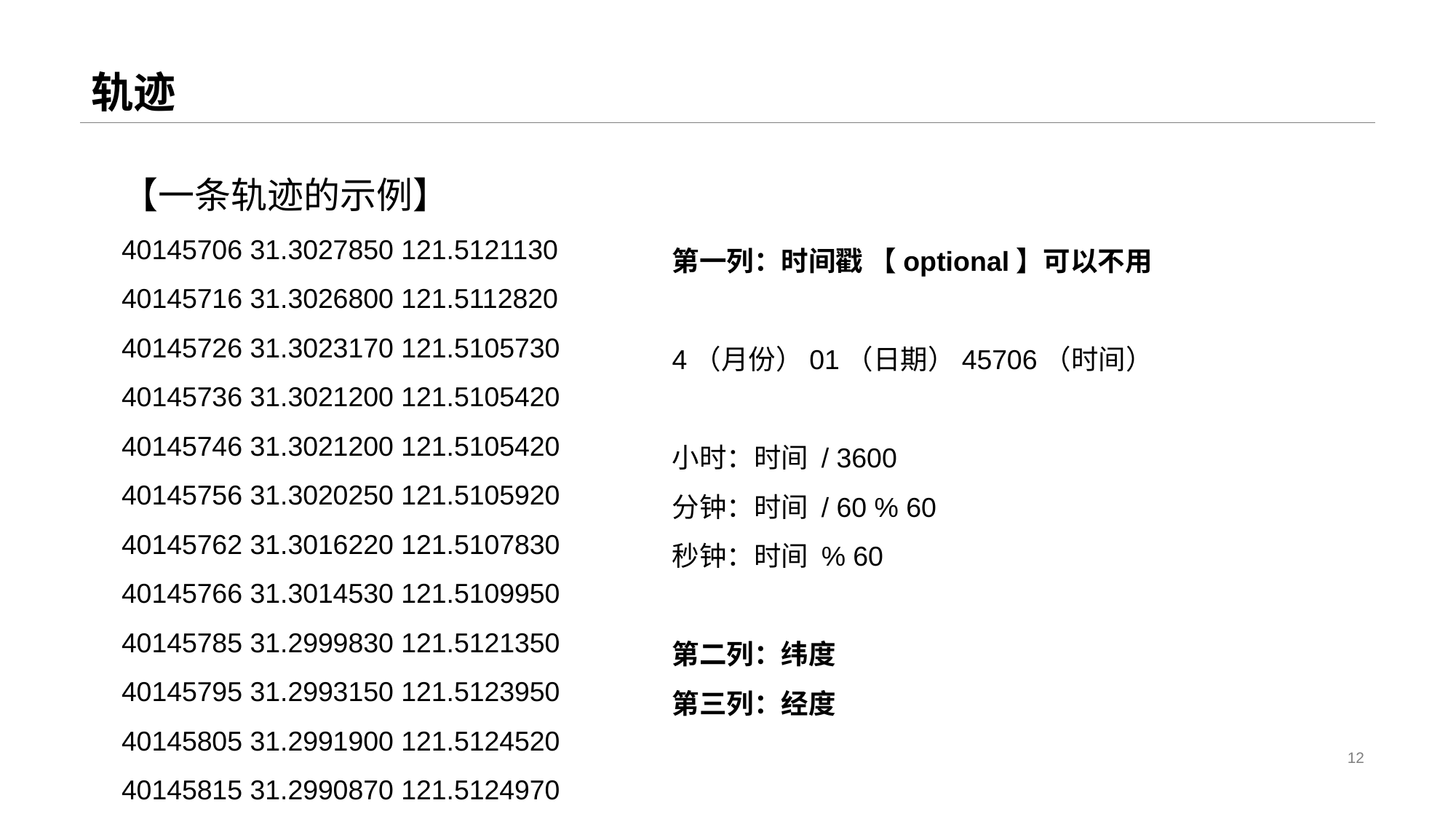

# 轨迹
【一条轨迹的示例】
40145706 31.3027850 121.5121130
40145716 31.3026800 121.5112820
40145726 31.3023170 121.5105730
40145736 31.3021200 121.5105420
40145746 31.3021200 121.5105420
40145756 31.3020250 121.5105920
40145762 31.3016220 121.5107830
40145766 31.3014530 121.5109950
40145785 31.2999830 121.5121350
40145795 31.2993150 121.5123950
40145805 31.2991900 121.5124520
40145815 31.2990870 121.5124970
第一列：时间戳 【optional】可以不用

4（月份）01（日期）45706（时间）

小时：时间 / 3600
分钟：时间 / 60 % 60
秒钟：时间 % 60

第二列：纬度
第三列：经度
12